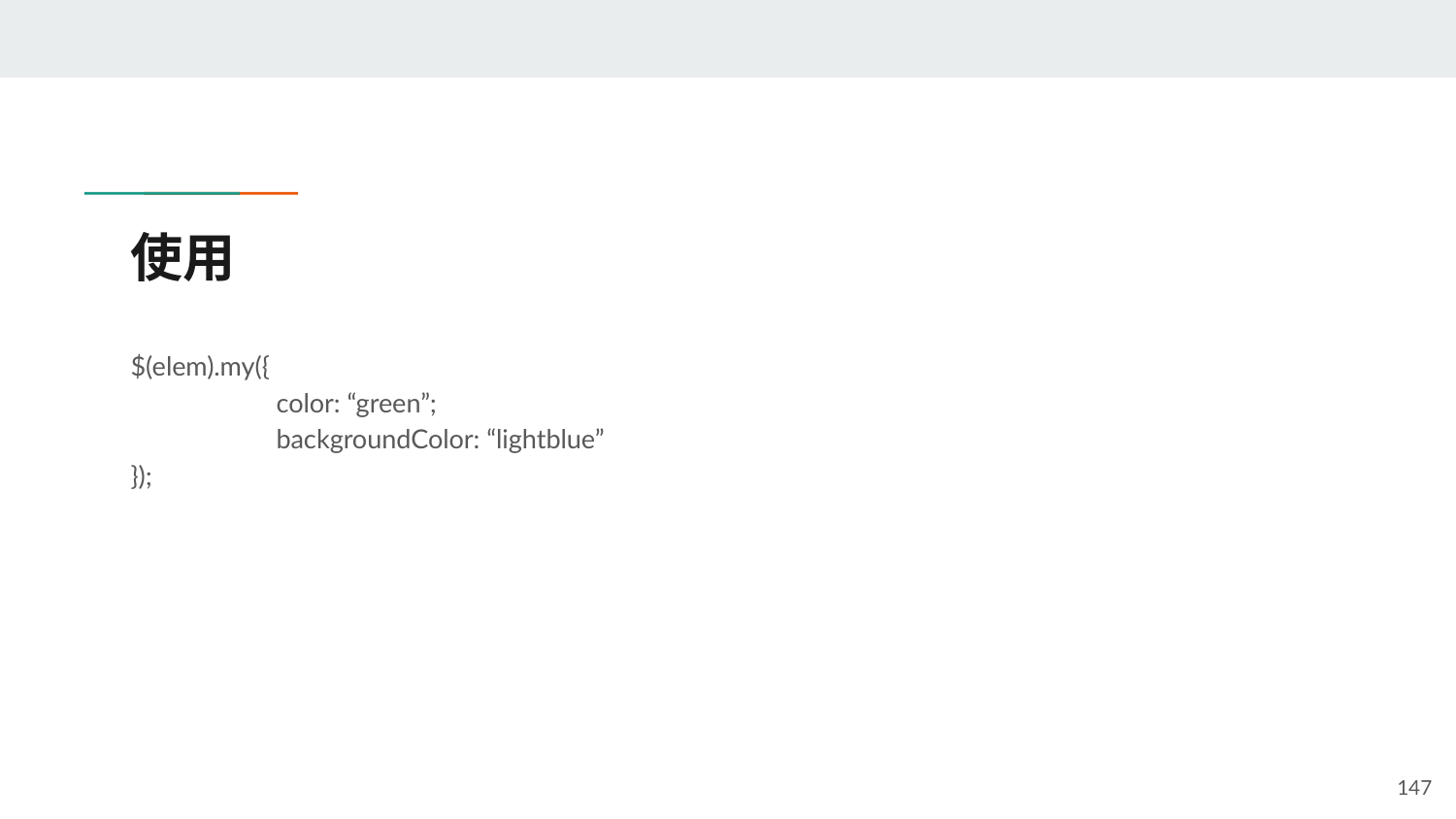

# 使用
$(elem).my({
	color: “green”;
	backgroundColor: “lightblue”
});
147